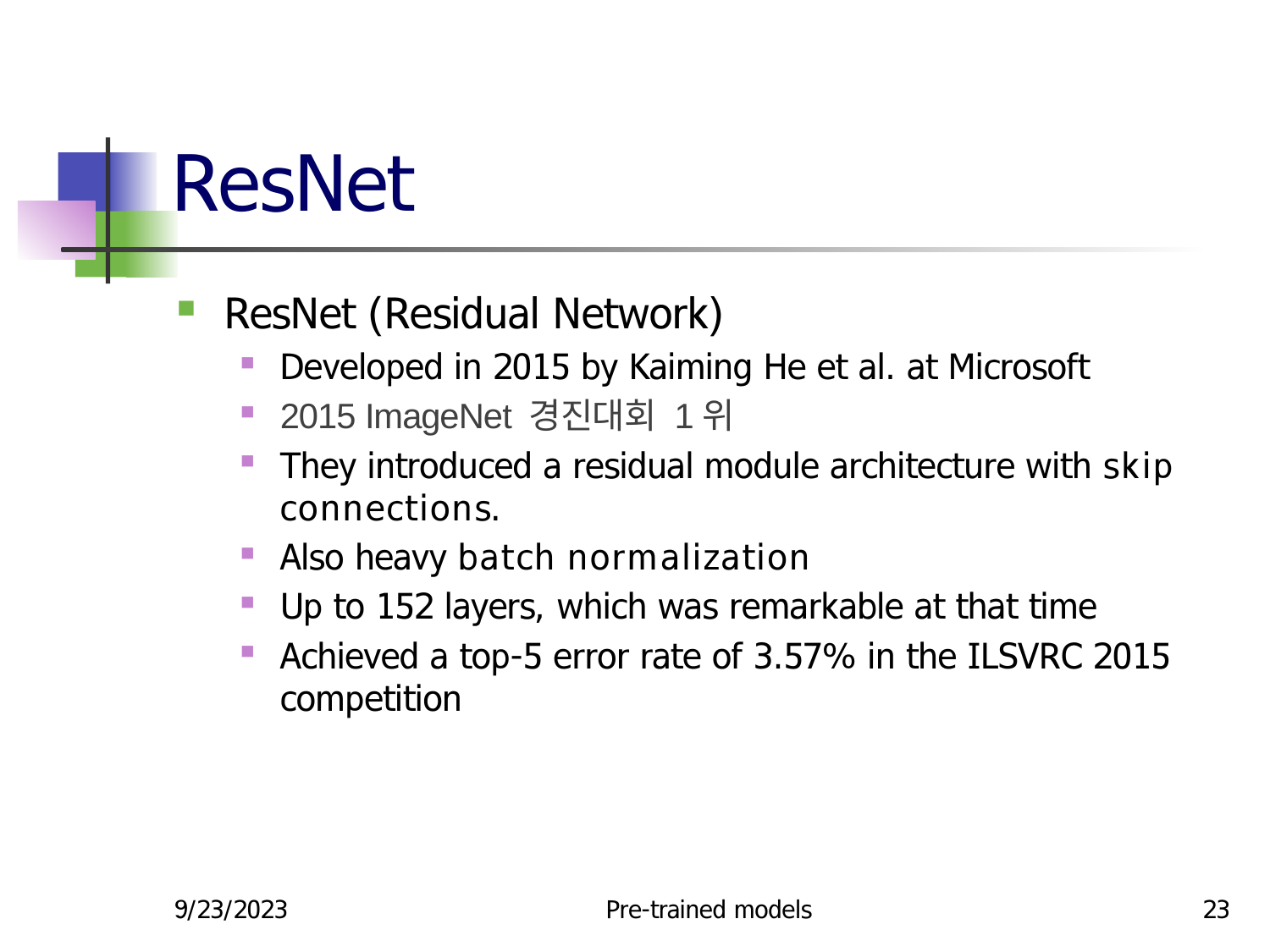

# ResNet
ResNet (Residual Network)
Developed in 2015 by Kaiming He et al. at Microsoft
2015 ImageNet 경진대회 1위
They introduced a residual module architecture with skip connections.
Also heavy batch normalization
Up to 152 layers, which was remarkable at that time
Achieved a top-5 error rate of 3.57% in the ILSVRC 2015 competition
9/23/2023
Pre-trained models
23